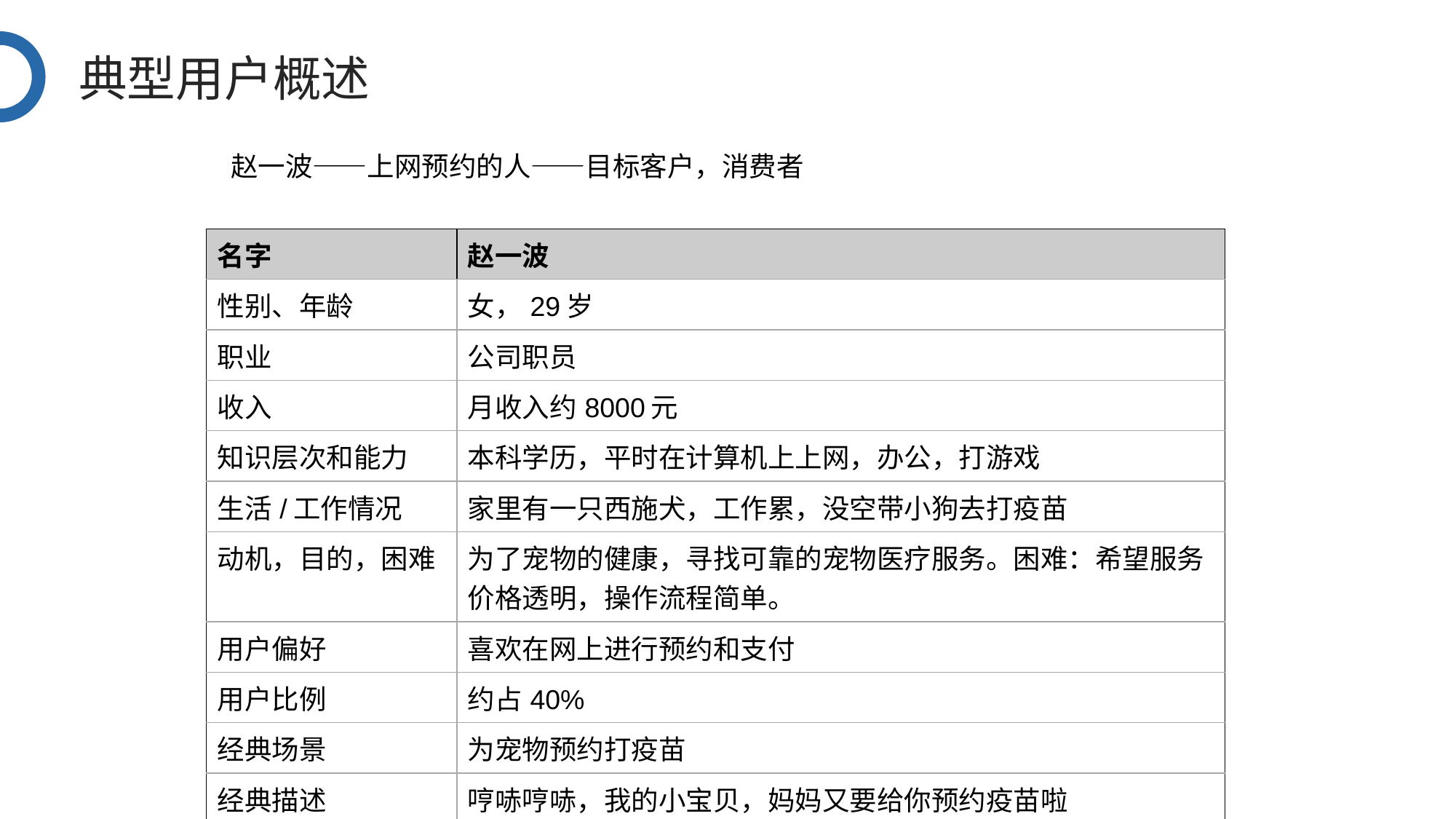

典型用户概述
赵一波——上网预约的人——目标客户，消费者
| 名字 | 赵一波 |
| --- | --- |
| 性别、年龄 | 女，29岁 |
| 职业 | 公司职员 |
| 收入 | 月收入约8000元 |
| 知识层次和能力 | 本科学历，平时在计算机上上网，办公，打游戏 |
| 生活/工作情况 | 家里有一只西施犬，工作累，没空带小狗去打疫苗 |
| 动机，目的，困难 | 为了宠物的健康，寻找可靠的宠物医疗服务。困难：希望服务价格透明，操作流程简单。 |
| 用户偏好 | 喜欢在网上进行预约和支付 |
| 用户比例 | 约占40% |
| 经典场景 | 为宠物预约打疫苗 |
| 经典描述 | 哼哧哼哧，我的小宝贝，妈妈又要给你预约疫苗啦 |